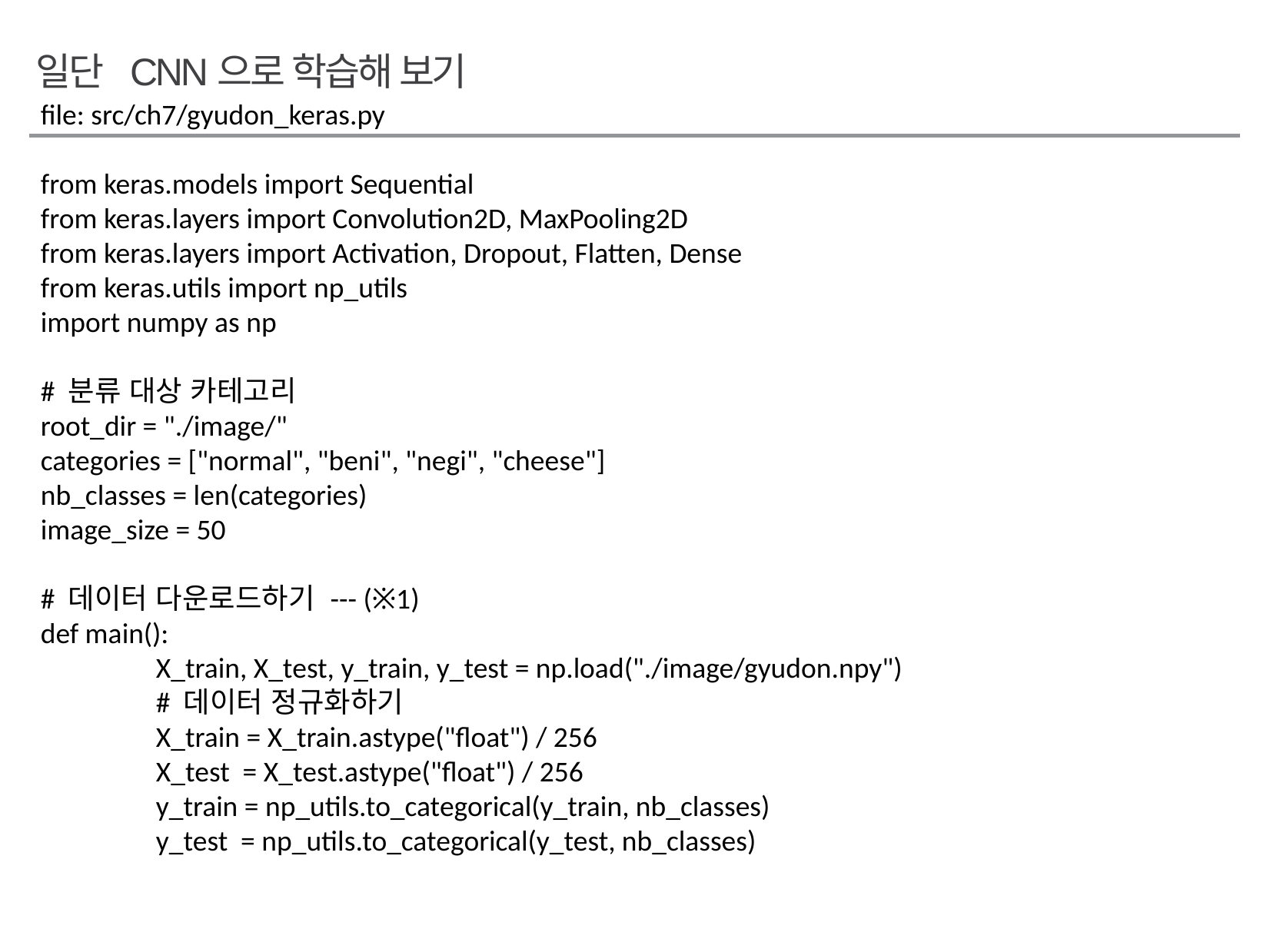

일단  CNN으로 학습해 보기
file: src/ch7/gyudon_keras.py

from keras.models import Sequential
from keras.layers import Convolution2D, MaxPooling2D
from keras.layers import Activation, Dropout, Flatten, Dense
from keras.utils import np_utils
import numpy as np

# 분류 대상 카테고리
root_dir = "./image/"
categories = ["normal", "beni", "negi", "cheese"]
nb_classes = len(categories)
image_size = 50

# 데이터 다운로드하기 --- (※1)
def main():
	X_train, X_test, y_train, y_test = np.load("./image/gyudon.npy")
	# 데이터 정규화하기
	X_train = X_train.astype("float") / 256
	X_test  = X_test.astype("float") / 256
	y_train = np_utils.to_categorical(y_train, nb_classes)
	y_test  = np_utils.to_categorical(y_test, nb_classes)